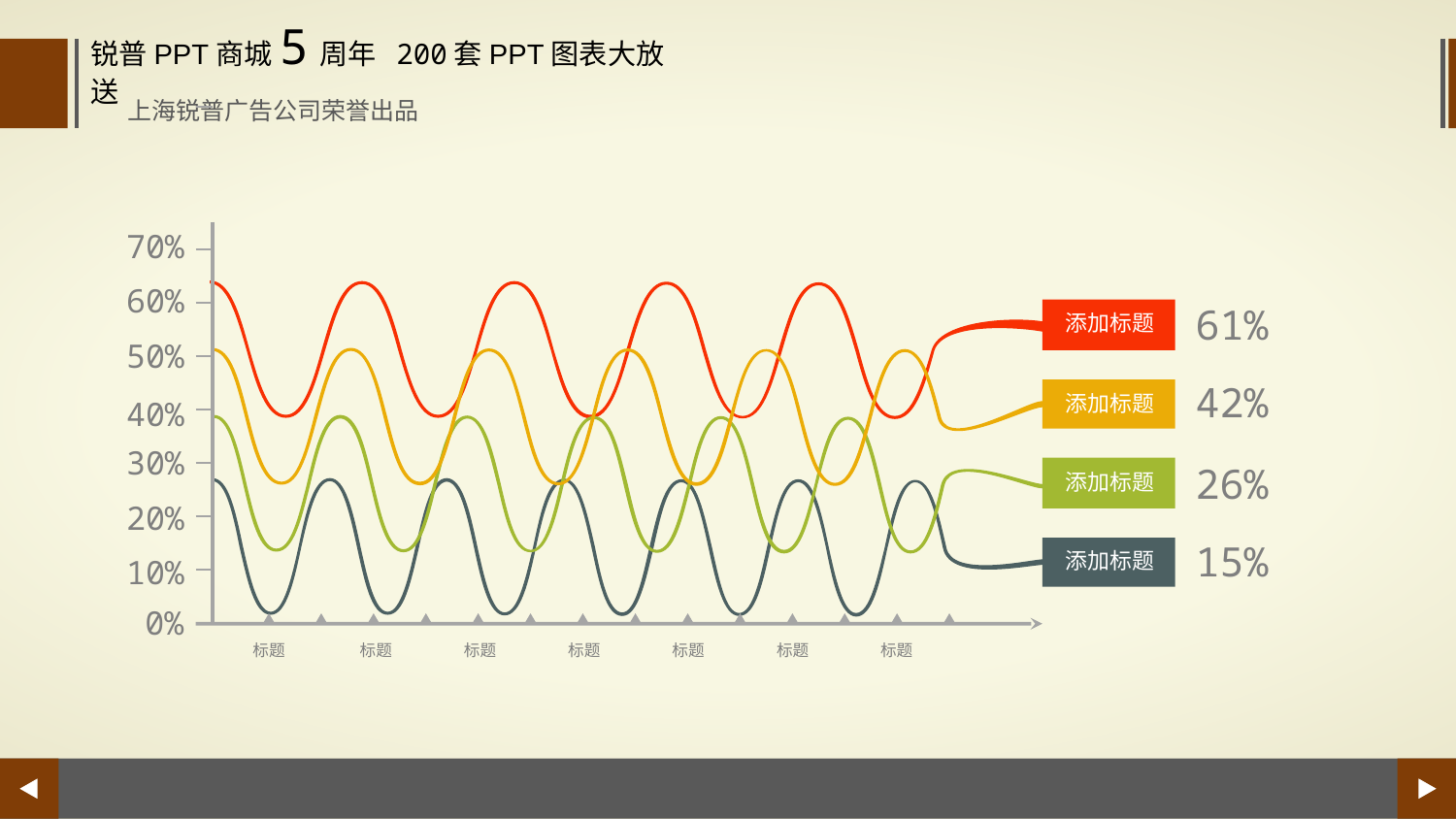

锐普PPT商城5周年  200套PPT图表大放送

上海锐普广告公司荣誉出品

70%
60%

61%

添加标题
50%

42%

添加标题
40%

30%
26%

添加标题

20%
15%

添加标题
10%
0%

标题
标题
标题
标题
标题
标题
标题